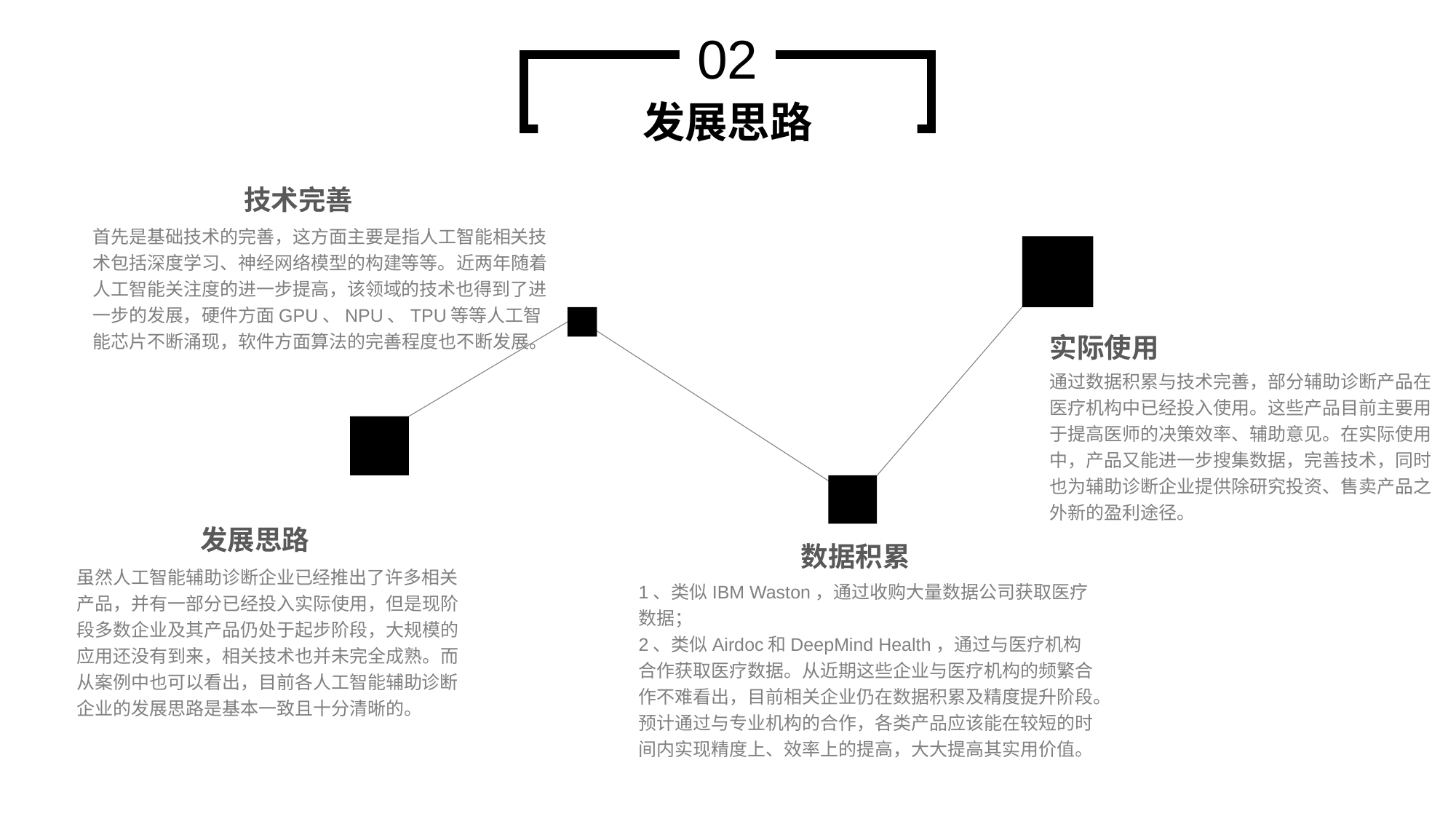

02

发展思路
技术完善
首先是基础技术的完善，这方面主要是指人工智能相关技术包括深度学习、神经网络模型的构建等等。近两年随着人工智能关注度的进一步提高，该领域的技术也得到了进一步的发展，硬件方面GPU、NPU、TPU等等人工智能芯片不断涌现，软件方面算法的完善程度也不断发展。

实际使用
通过数据积累与技术完善，部分辅助诊断产品在医疗机构中已经投入使用。这些产品目前主要用于提高医师的决策效率、辅助意见。在实际使用中，产品又能进一步搜集数据，完善技术，同时也为辅助诊断企业提供除研究投资、售卖产品之外新的盈利途径。
发展思路
虽然人工智能辅助诊断企业已经推出了许多相关产品，并有一部分已经投入实际使用，但是现阶段多数企业及其产品仍处于起步阶段，大规模的应用还没有到来，相关技术也并未完全成熟。而从案例中也可以看出，目前各人工智能辅助诊断企业的发展思路是基本一致且十分清晰的。
数据积累
1、类似IBM Waston，通过收购大量数据公司获取医疗数据；
2、类似Airdoc和DeepMind Health，通过与医疗机构合作获取医疗数据。从近期这些企业与医疗机构的频繁合作不难看出，目前相关企业仍在数据积累及精度提升阶段。
预计通过与专业机构的合作，各类产品应该能在较短的时间内实现精度上、效率上的提高，大大提高其实用价值。